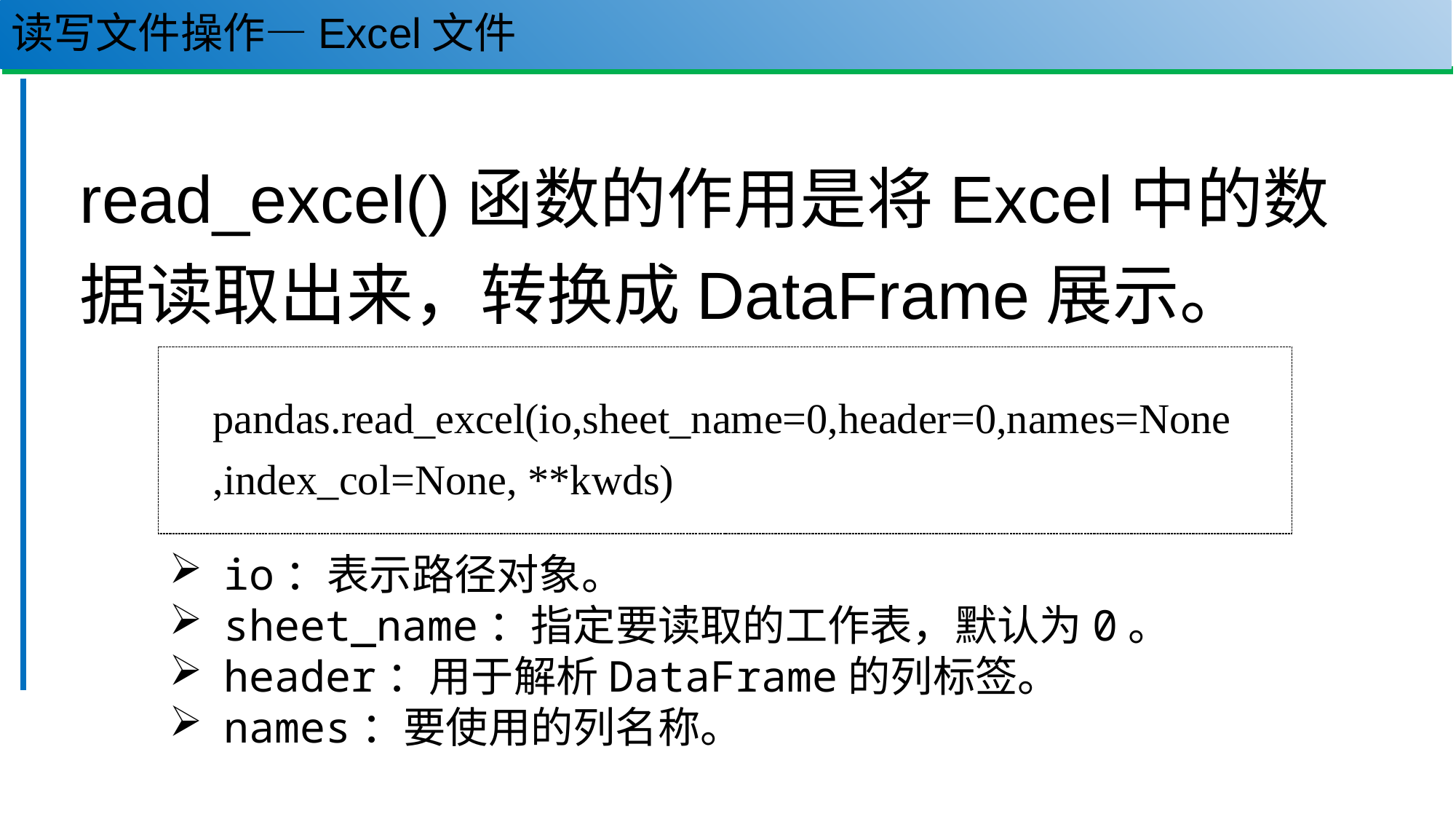

# 读写文件操作—Excel文件
92
read_excel()函数的作用是将Excel中的数据读取出来，转换成DataFrame展示。

pandas.read_excel(io,sheet_name=0,header=0,names=None,index_col=None, **kwds)
io：表示路径对象。
sheet_name：指定要读取的工作表，默认为0。
header：用于解析DataFrame的列标签。
names：要使用的列名称。